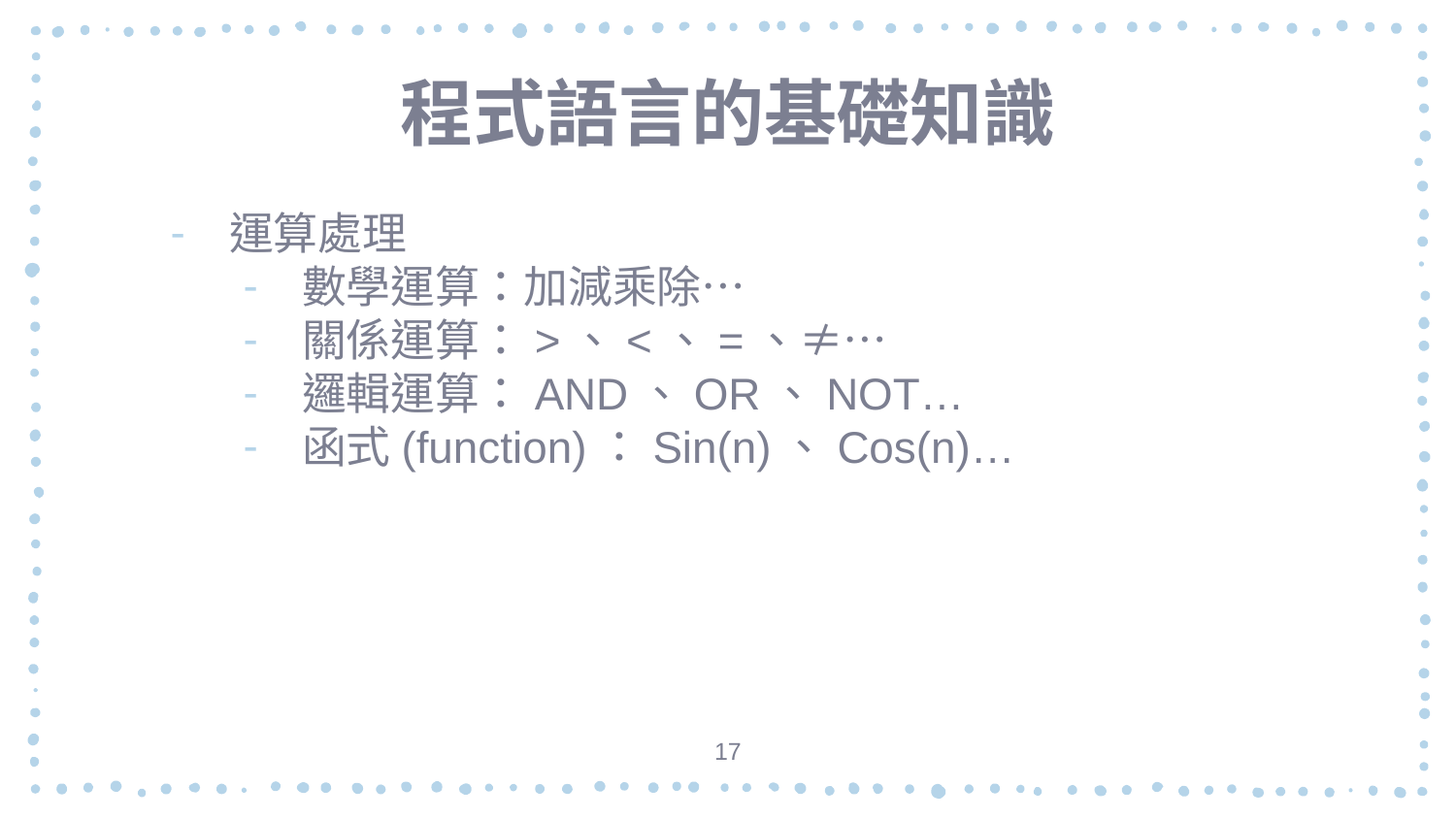

# 程式語言的基礎知識
運算處理
數學運算：加減乘除…
關係運算：>、<、=、≠…
邏輯運算：AND、OR、NOT…
函式(function)：Sin(n)、Cos(n)…
17